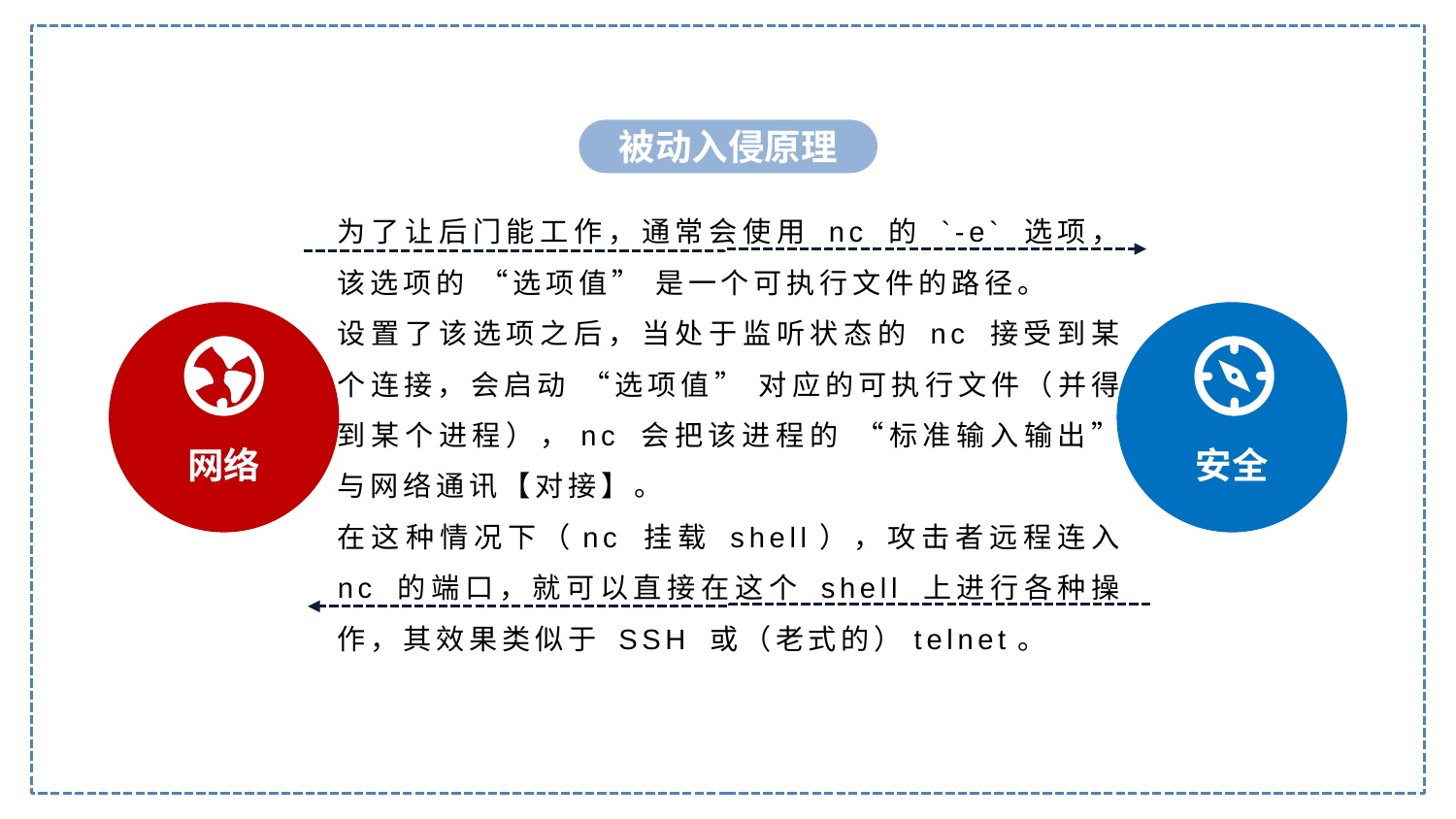

被动入侵原理

为了让后门能工作，通常会使用 nc 的 `-e` 选项，该选项的 “选项值” 是一个可执行文件的路径。
设置了该选项之后，当处于监听状态的 nc 接受到某个连接，会启动 “选项值” 对应的可执行文件（并得到某个进程），nc 会把该进程的 “标准输入输出” 与网络通讯【对接】。
在这种情况下（nc 挂载 shell），攻击者远程连入 nc 的端口，就可以直接在这个 shell 上进行各种操作，其效果类似于 SSH 或（老式的）telnet。

网络
安全